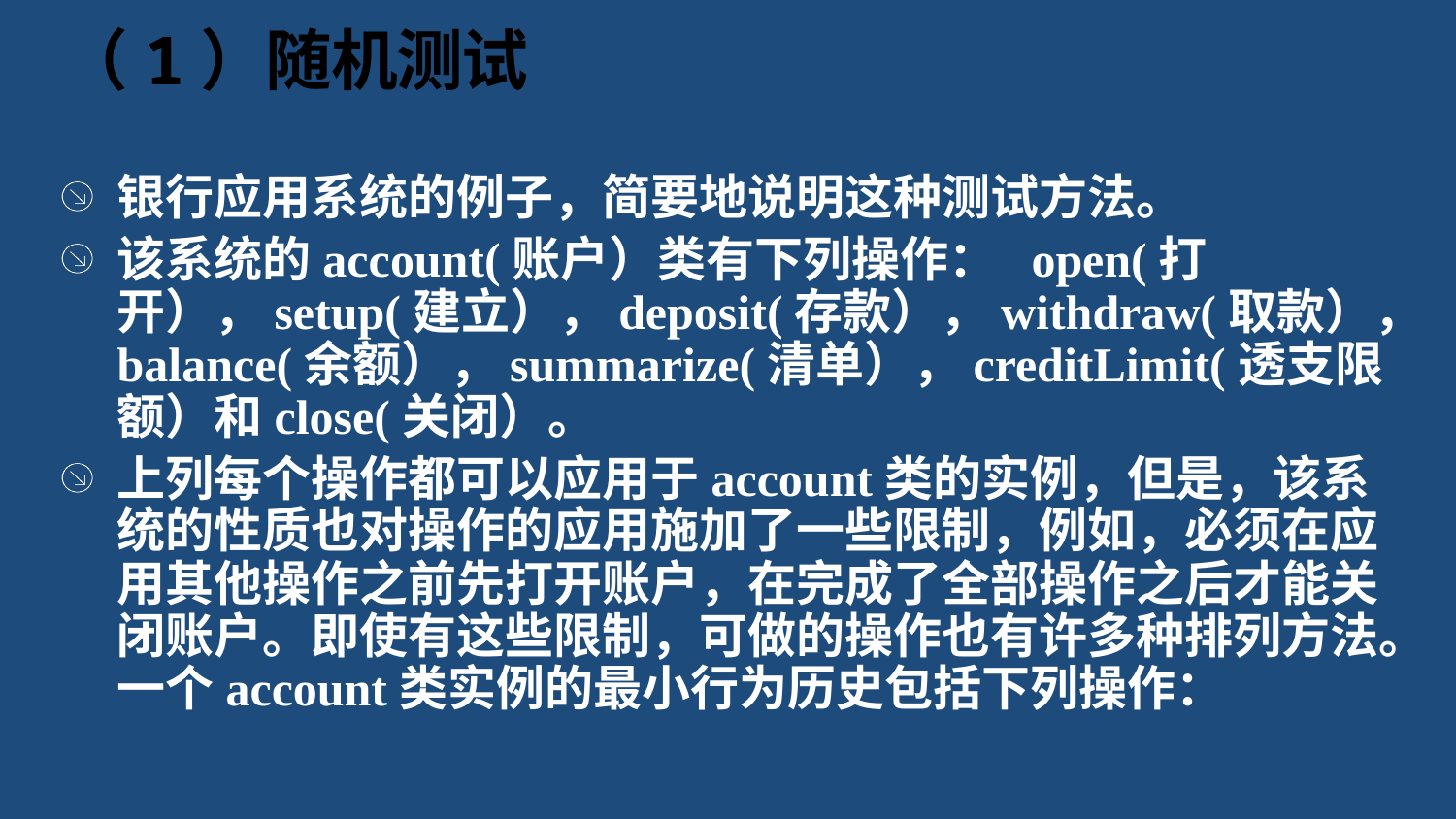

# （1）随机测试
银行应用系统的例子，简要地说明这种测试方法。
该系统的account(账户）类有下列操作：  open(打开），setup(建立），deposit(存款），withdraw(取款），balance(余额），summarize(清单），creditLimit(透支限额）和close(关闭）。
上列每个操作都可以应用于account类的实例，但是，该系统的性质也对操作的应用施加了一些限制，例如，必须在应用其他操作之前先打开账户，在完成了全部操作之后才能关闭账户。即使有这些限制，可做的操作也有许多种排列方法。一个account类实例的最小行为历史包括下列操作：